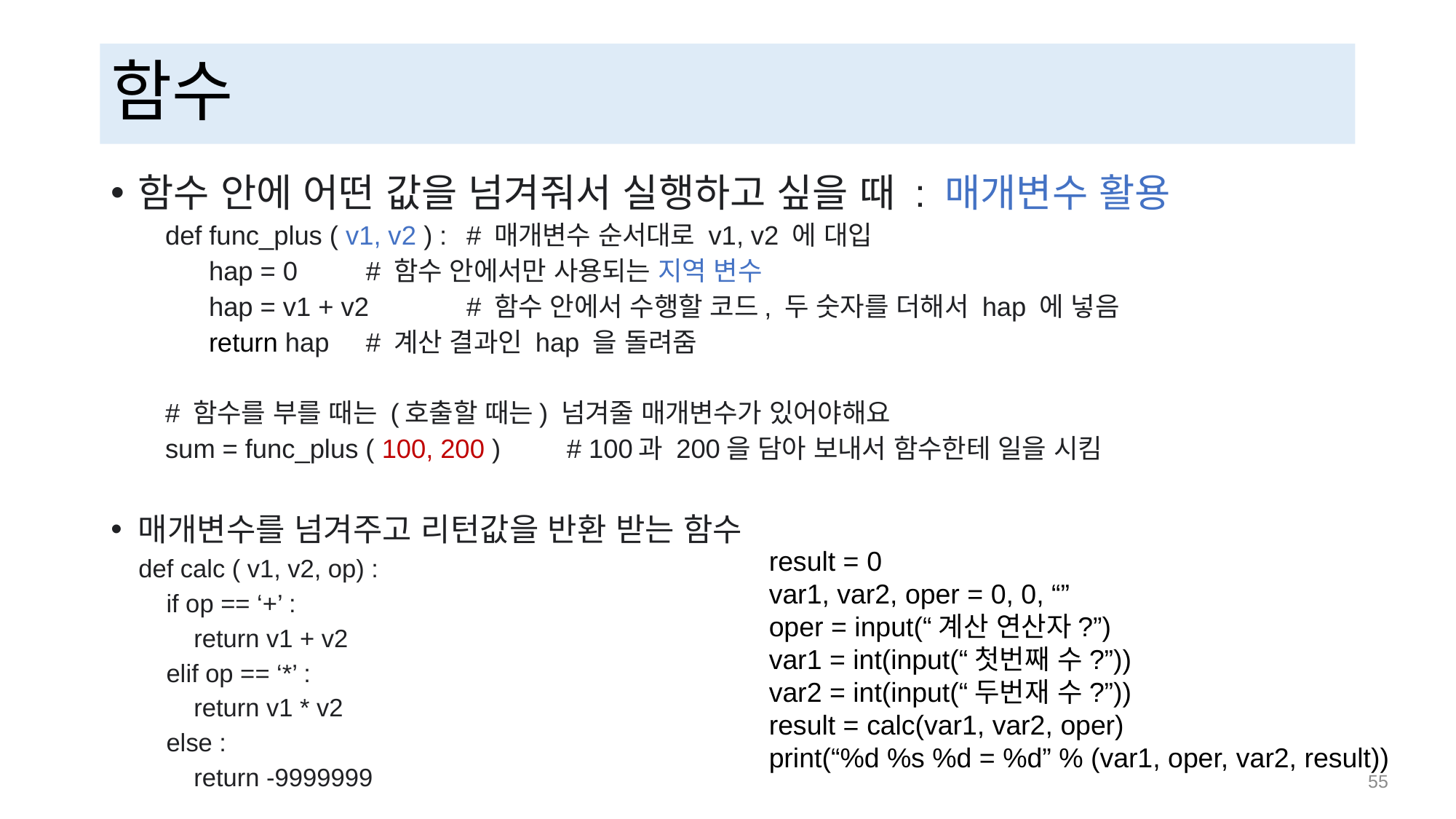

# 함수
함수 안에 어떤 값을 넘겨줘서 실행하고 싶을 때 : 매개변수 활용
def func_plus ( v1, v2 ) :	# 매개변수 순서대로 v1, v2 에 대입
      hap = 0			# 함수 안에서만 사용되는 지역 변수
      hap = v1 + v2		# 함수 안에서 수행할 코드, 두 숫자를 더해서 hap 에 넣음
      return hap			# 계산 결과인 hap 을 돌려줌

# 함수를 부를 때는 (호출할 때는) 넘겨줄 매개변수가 있어야해요
sum = func_plus ( 100, 200 )	# 100과 200을 담아 보내서 함수한테 일을 시킴

매개변수를 넘겨주고 리턴값을 반환 받는 함수
    def calc ( v1, v2, op) :
        if op == ‘+’ :
            return v1 + v2
        elif op == ‘*’ :
            return v1 * v2
        else :
            return -9999999

result = 0
var1, var2, oper = 0, 0, “”
oper = input(“계산 연산자?”)
var1 = int(input(“첫번째 수?”))
var2 = int(input(“두번재 수?”))
result = calc(var1, var2, oper)
print(“%d %s %d = %d” % (var1, oper, var2, result))

 55